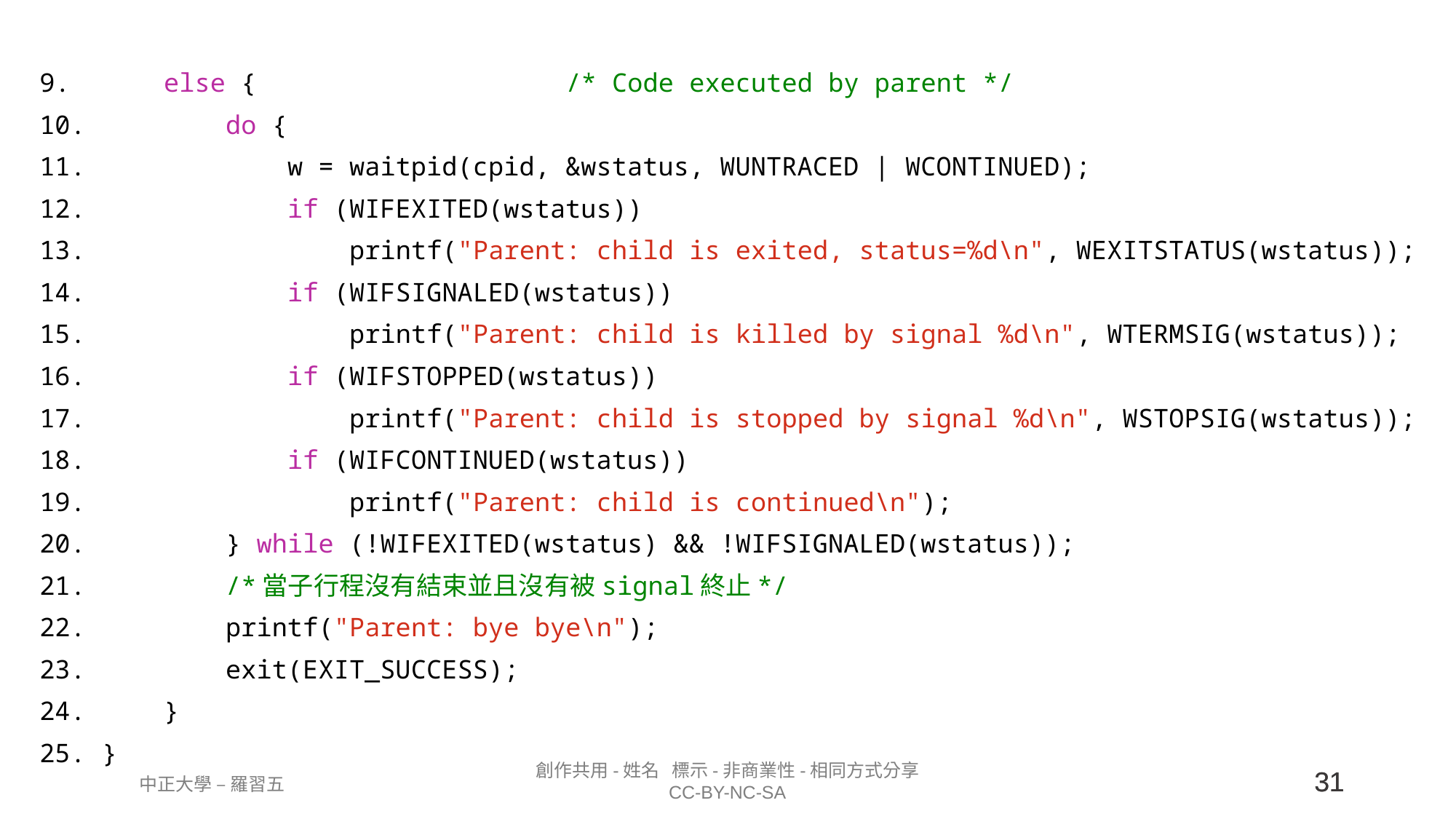

else {                    /* Code executed by parent */
        do {
            w = waitpid(cpid, &wstatus, WUNTRACED | WCONTINUED);
            if (WIFEXITED(wstatus))
                printf("Parent: child is exited, status=%d\n", WEXITSTATUS(wstatus));
            if (WIFSIGNALED(wstatus))
                printf("Parent: child is killed by signal %d\n", WTERMSIG(wstatus));
            if (WIFSTOPPED(wstatus))
                printf("Parent: child is stopped by signal %d\n", WSTOPSIG(wstatus));
            if (WIFCONTINUED(wstatus))
                printf("Parent: child is continued\n");
        } while (!WIFEXITED(wstatus) && !WIFSIGNALED(wstatus));
        /*當子行程沒有結束並且沒有被signal終止*/
        printf("Parent: bye bye\n");
        exit(EXIT_SUCCESS);
    }
}